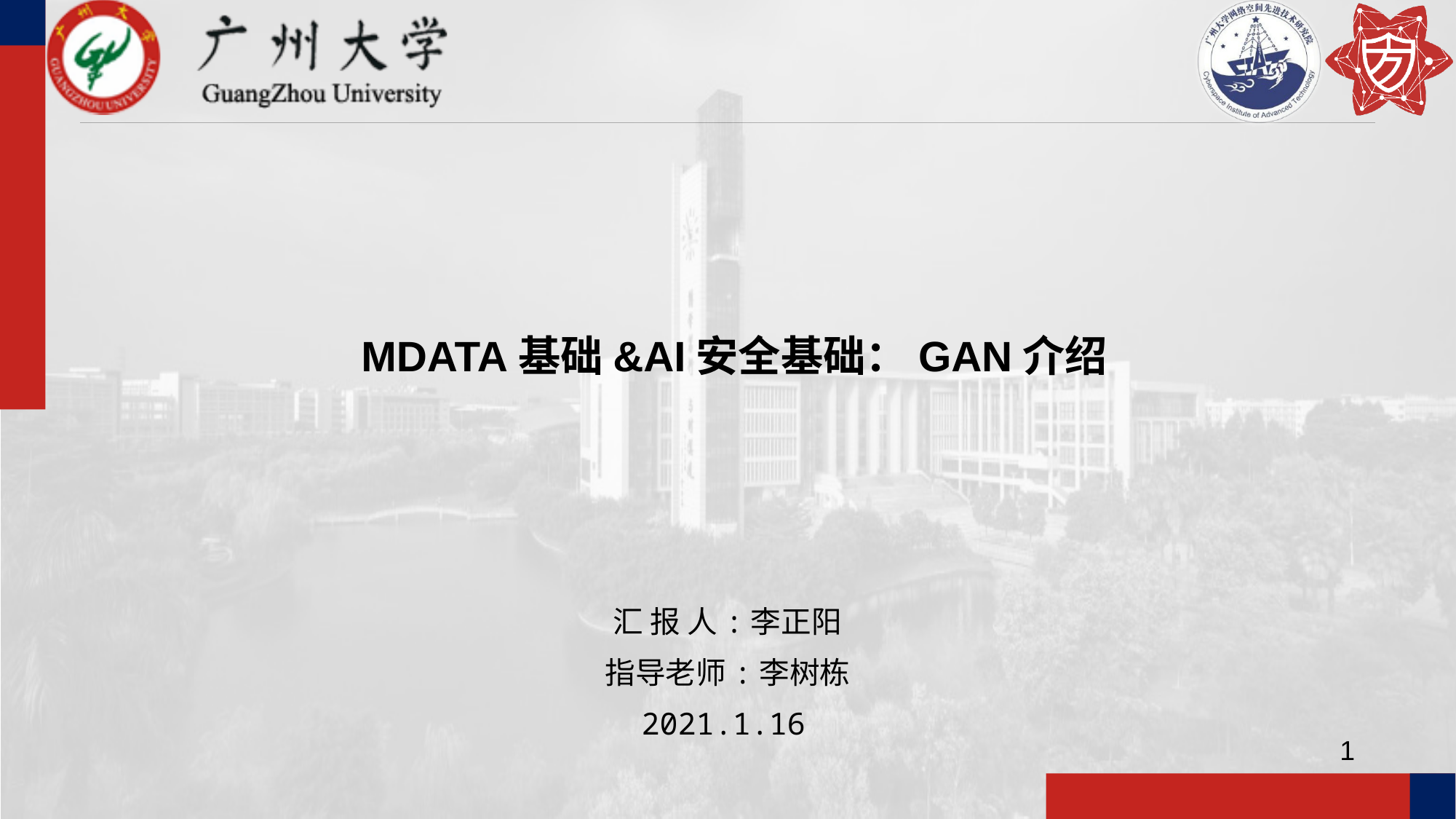

# MDATA基础&AI安全基础：GAN介绍
汇 报 人:李正阳
指导老师:李树栋
2021.1.16
1